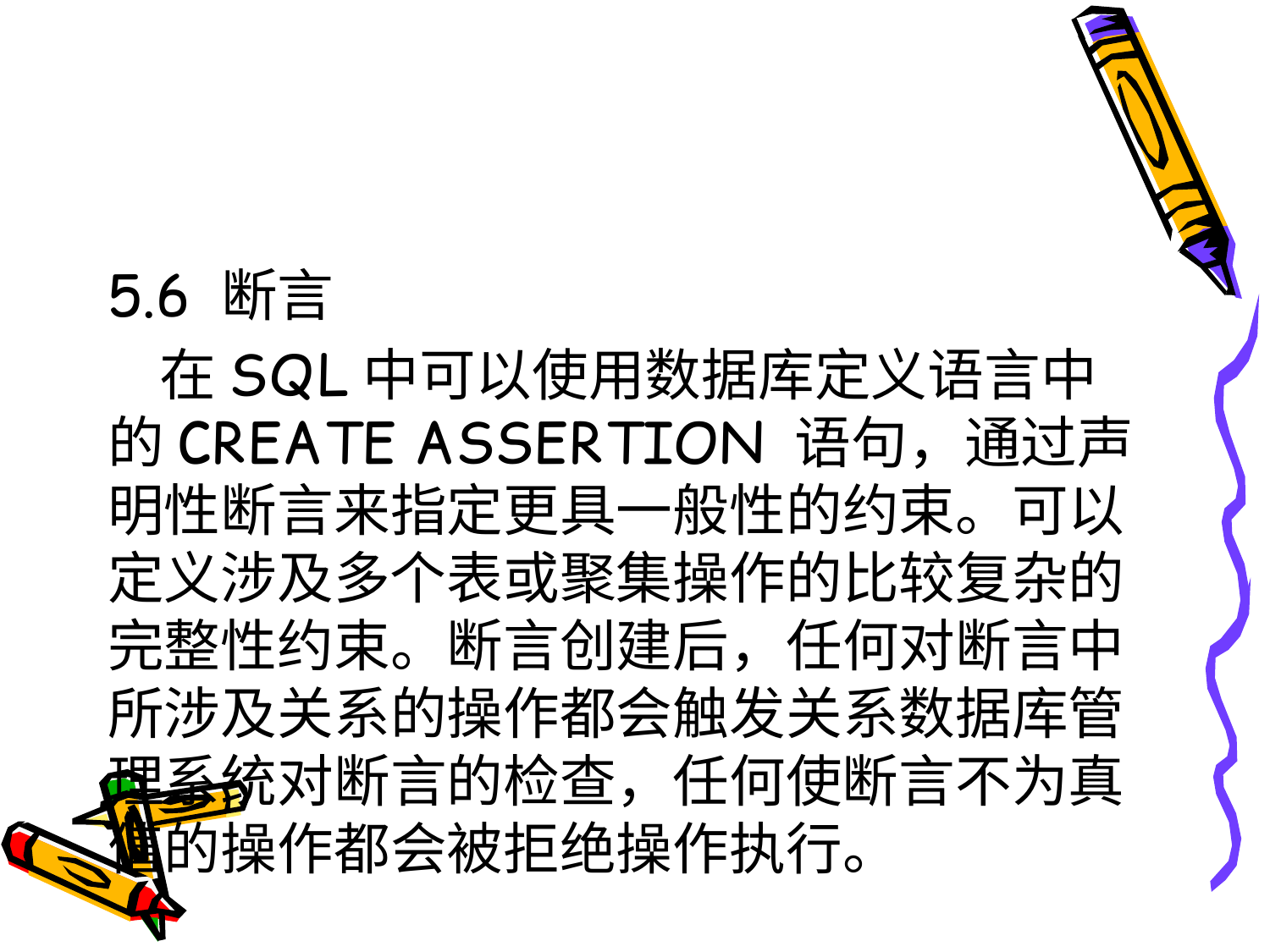

#
5.6 断言
   在SQL中可以使用数据库定义语言中的CREATE ASSERTION 语句，通过声明性断言来指定更具一般性的约束。可以定义涉及多个表或聚集操作的比较复杂的完整性约束。断言创建后，任何对断言中所涉及关系的操作都会触发关系数据库管理系统对断言的检查，任何使断言不为真值的操作都会被拒绝操作执行。